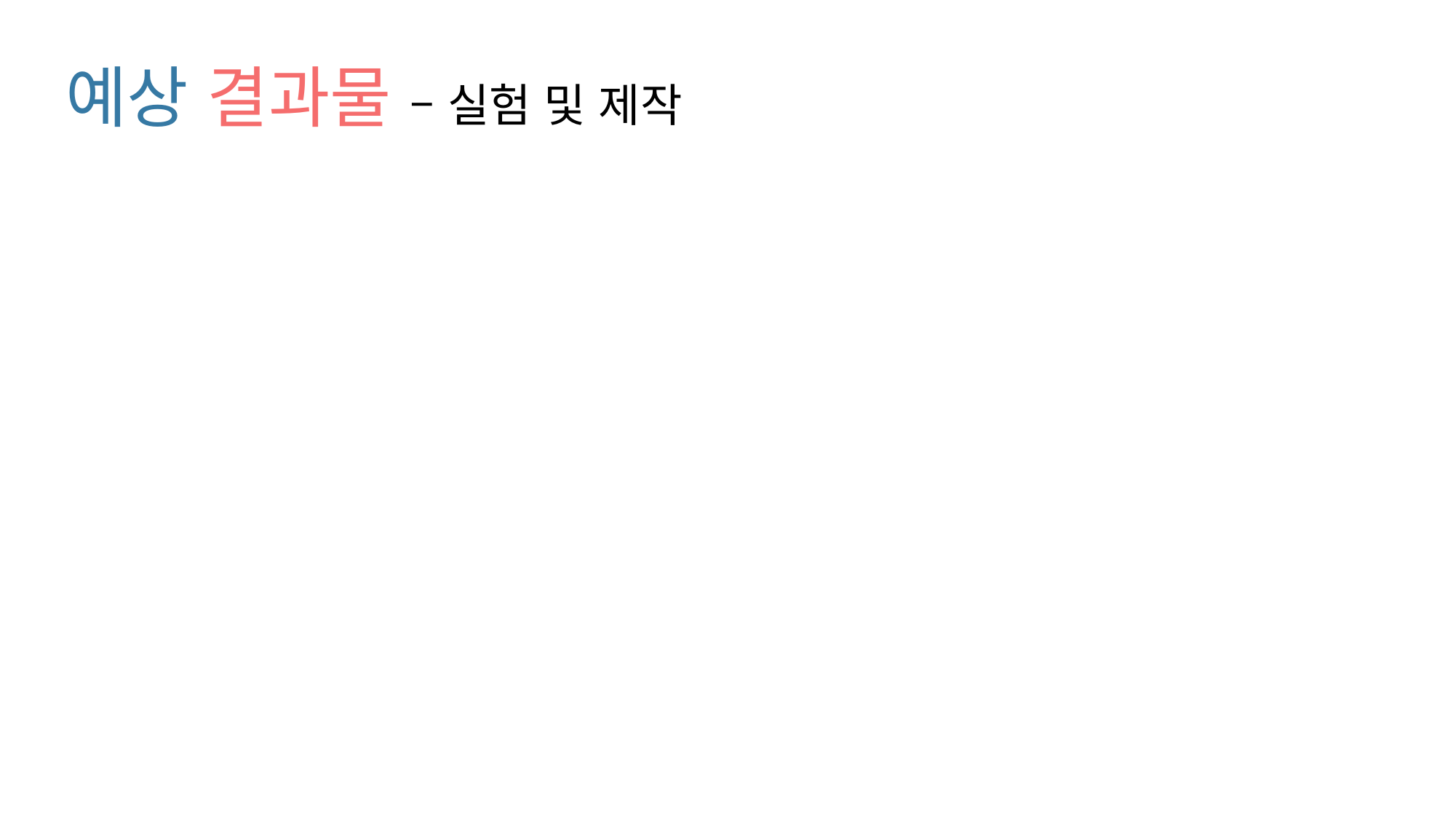

# 예상 결과물 – 실험 및 제작